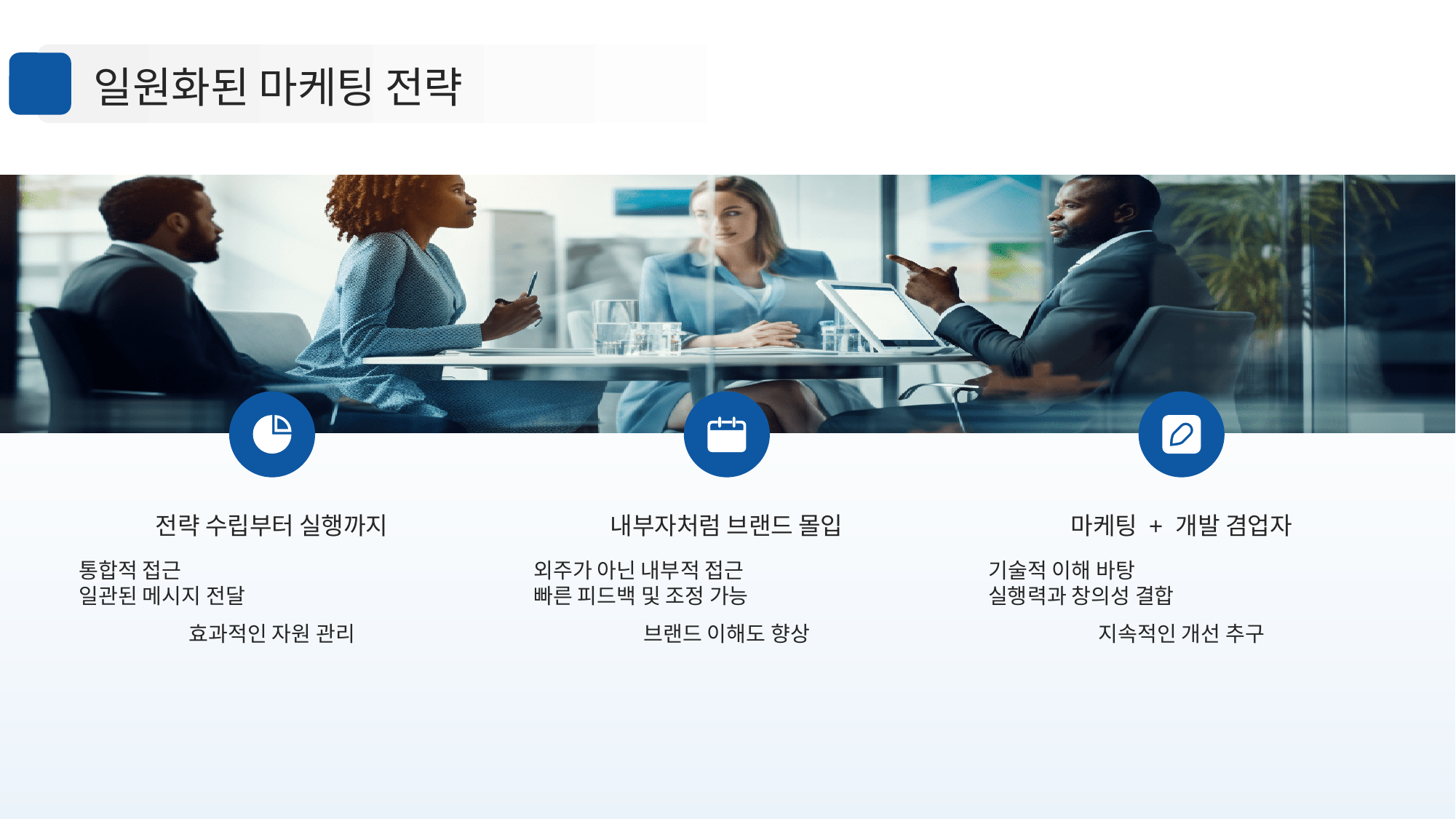

일원화된 마케팅 전략

전략 수립부터 실행까지
내부자처럼 브랜드 몰입
마케팅 + 개발 겸업자
통합적 접근
일관된 메시지 전달
효과적인 자원 관리
외주가 아닌 내부적 접근
빠른 피드백 및 조정 가능
브랜드 이해도 향상
기술적 이해 바탕
실행력과 창의성 결합
지속적인 개선 추구